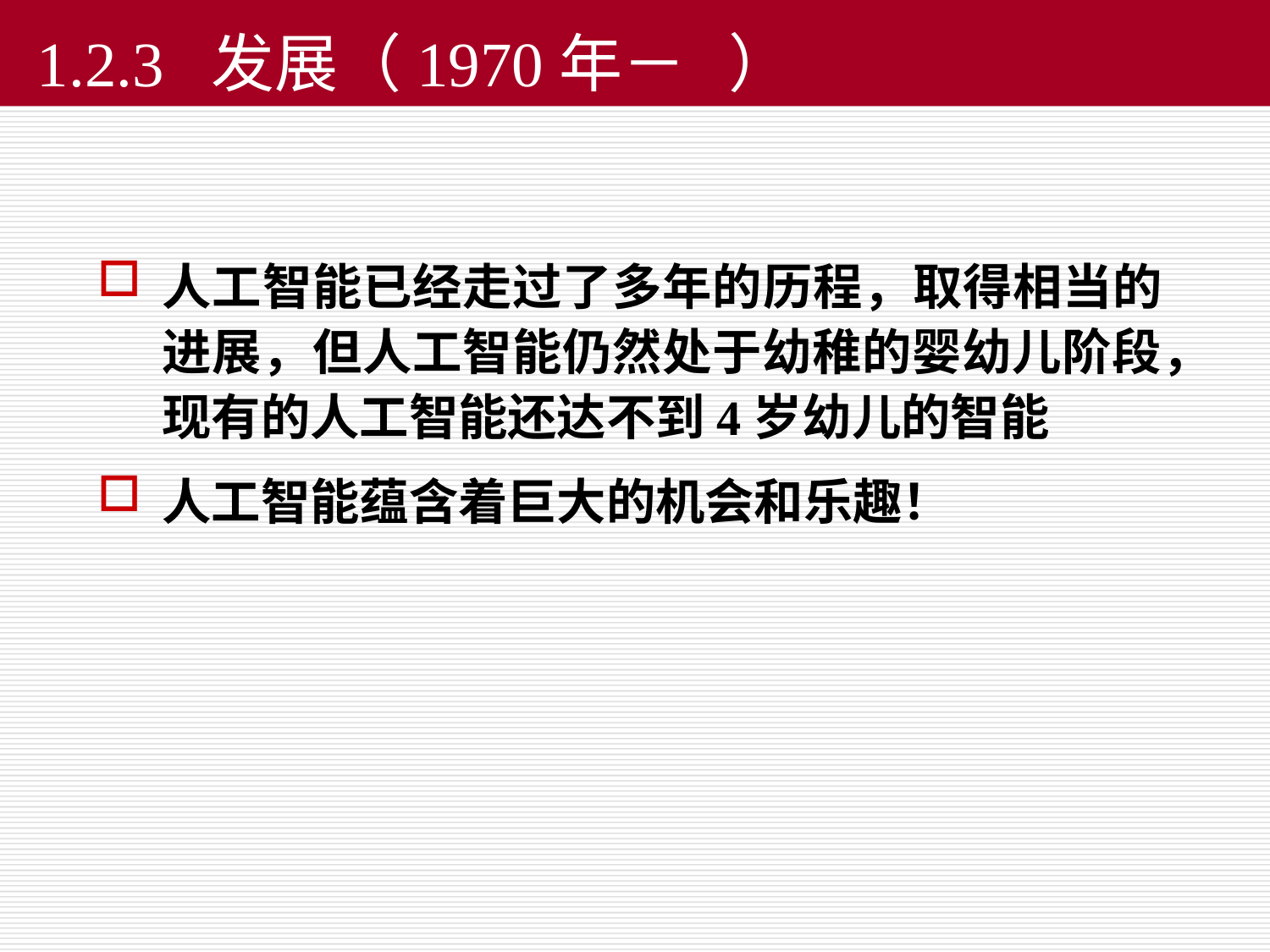

# 1.2.3  发展（1970年－   ）
人工智能已经走过了多年的历程，取得相当的进展，但人工智能仍然处于幼稚的婴幼儿阶段，现有的人工智能还达不到4岁幼儿的智能
人工智能蕴含着巨大的机会和乐趣！
38